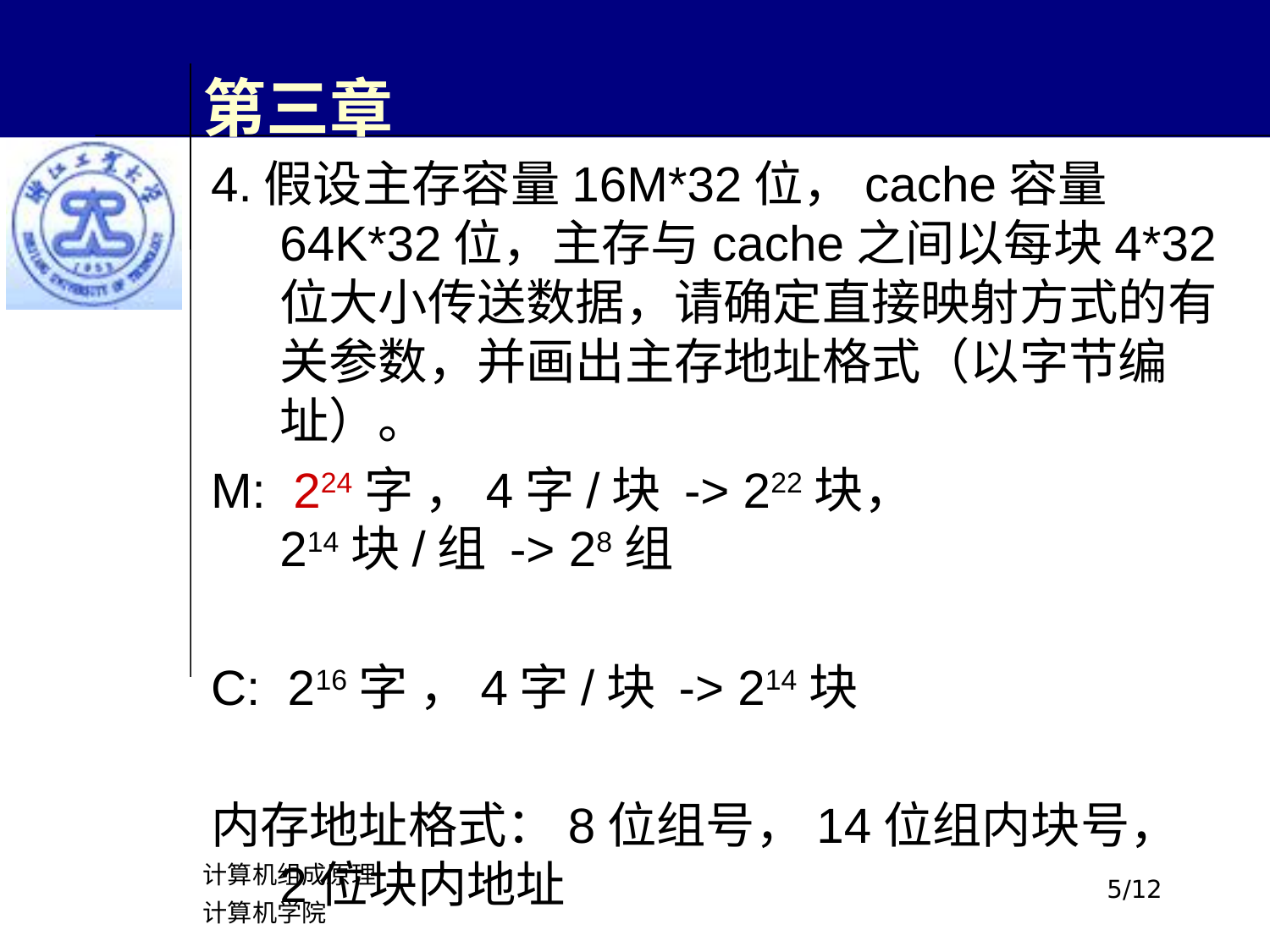

# 第三章
4.假设主存容量16M*32位，cache容量64K*32位，主存与cache之间以每块4*32位大小传送数据，请确定直接映射方式的有关参数，并画出主存地址格式（以字节编址）。
M:  224字 ，4字/块 -> 222块，
214块/组 -> 28组

C:  216字 ，4字/块 -> 214块

内存地址格式：8位组号，14位组内块号，2位块内地址

计算机组成原理
计算机学院

5/12